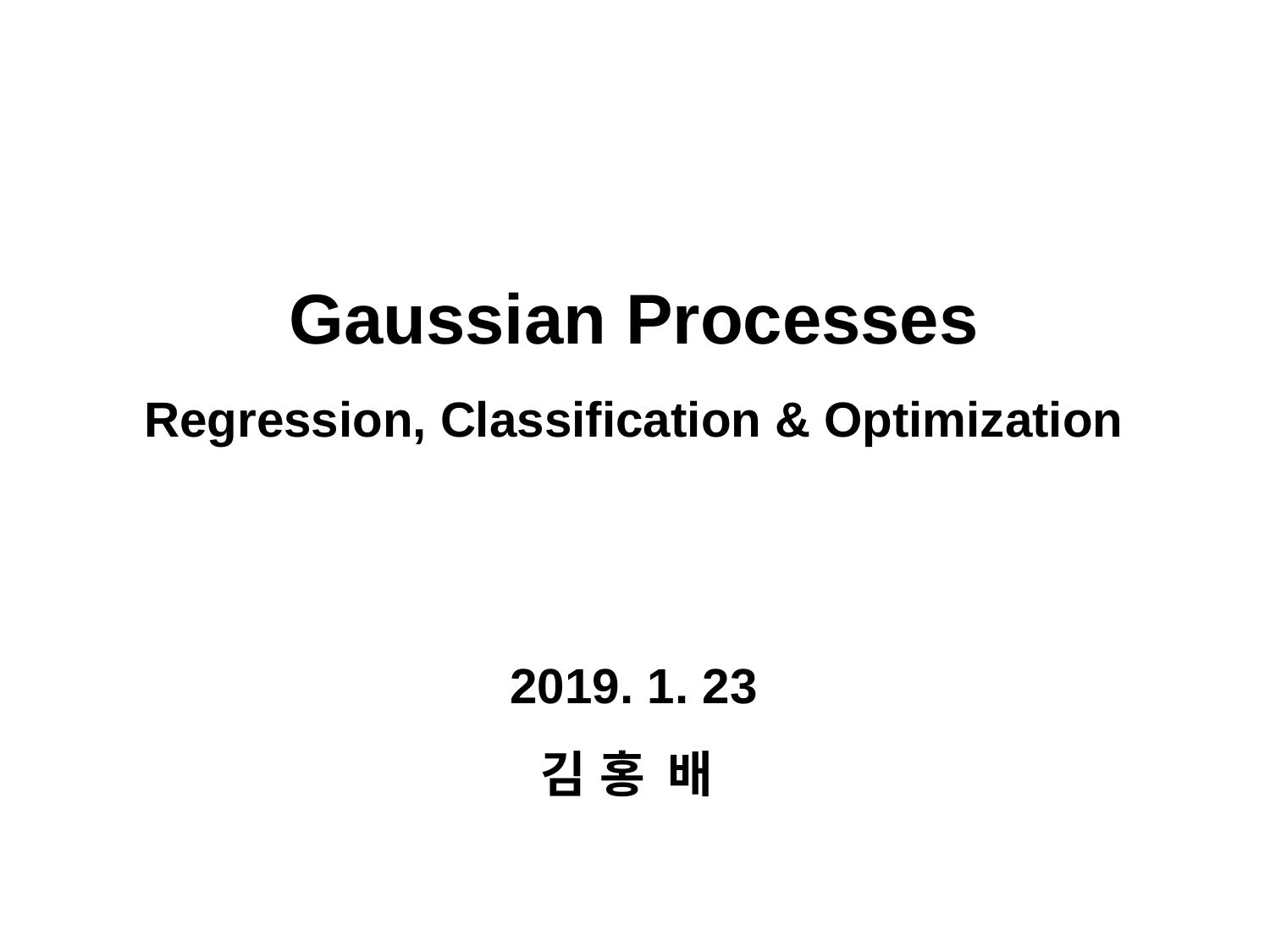

Gaussian Processes
Regression, Classification & Optimization

2019. 1. 23
김 홍 	배